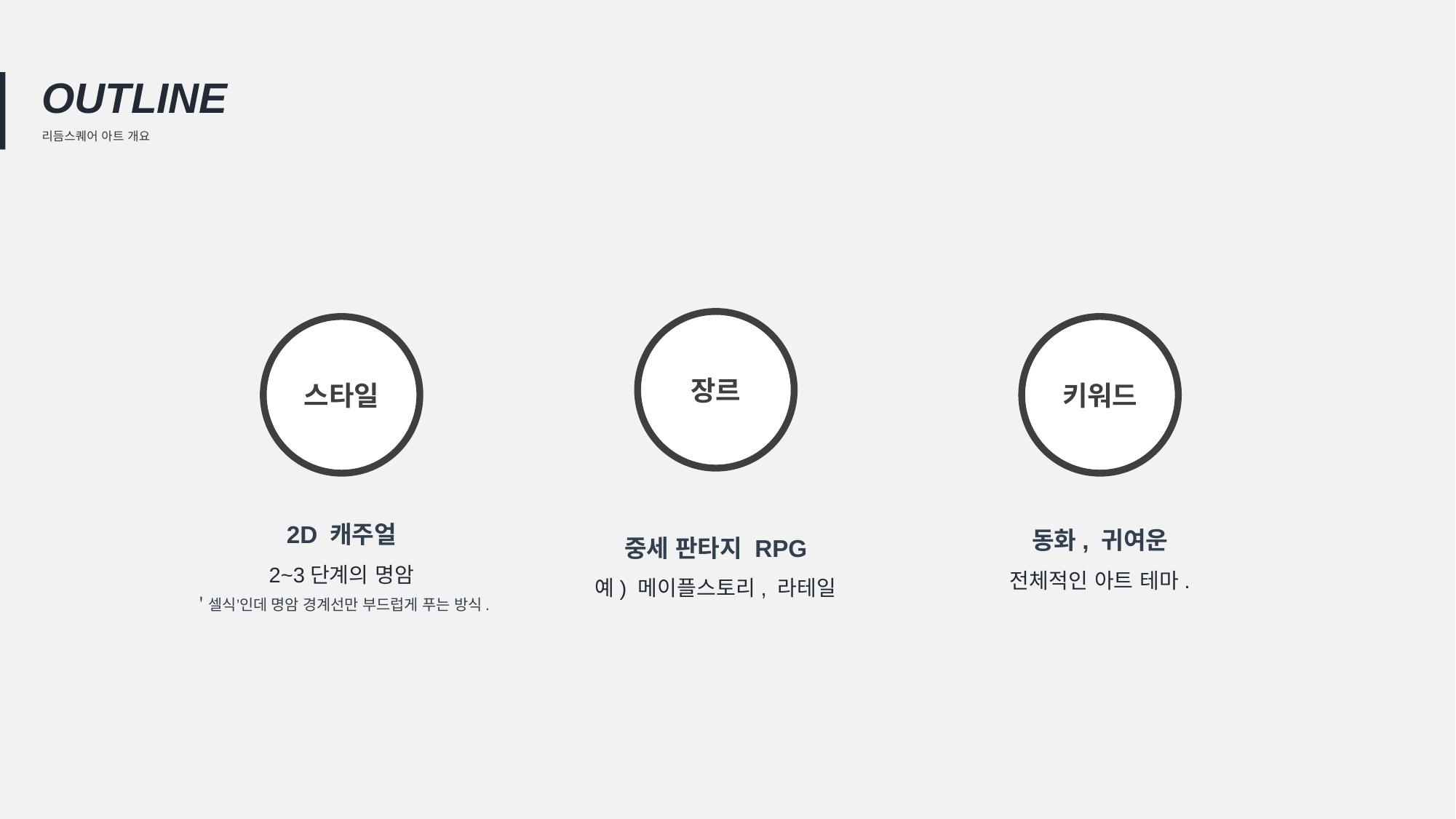

OUTLINE
리듬스퀘어 아트 개요

장르
스타일
키워드
2D 캐주얼
2~3단계의 명암
＇셀식’인데 명암 경계선만 부드럽게 푸는 방식.
동화, 귀여운
전체적인 아트 테마.
중세 판타지 RPG
예) 메이플스토리, 라테일